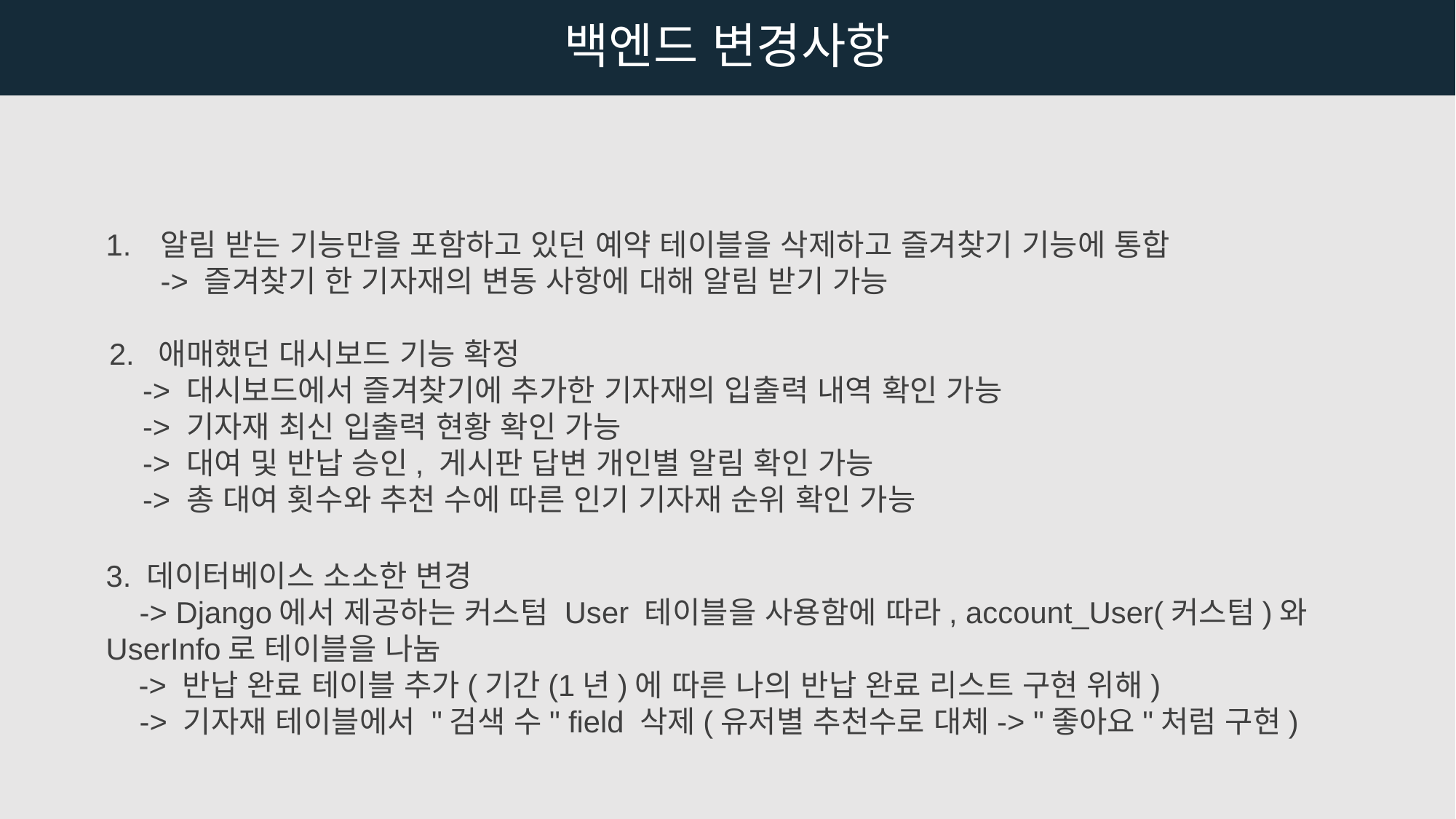

백엔드 변경사항
알림 받는 기능만을 포함하고 있던 예약 테이블을 삭제하고 즐겨찾기 기능에 통합
-> 즐겨찾기 한 기자재의 변동 사항에 대해 알림 받기 가능
 2.  애매했던 대시보드 기능 확정
     -> 대시보드에서 즐겨찾기에 추가한 기자재의 입출력 내역 확인 가능
     -> 기자재 최신 입출력 현황 확인 가능
     -> 대여 및 반납 승인, 게시판 답변 개인별 알림 확인 가능
     -> 총 대여 횟수와 추천 수에 따른 인기 기자재 순위 확인 가능
3. 데이터베이스 소소한 변경
    -> Django에서 제공하는 커스텀 User 테이블을 사용함에 따라, account_User(커스텀)와 UserInfo로 테이블을 나눔
    -> 반납 완료 테이블 추가(기간(1년)에 따른 나의 반납 완료 리스트 구현 위해)
    -> 기자재 테이블에서 "검색 수" field 삭제(유저별 추천수로 대체-> "좋아요"처럼 구현)